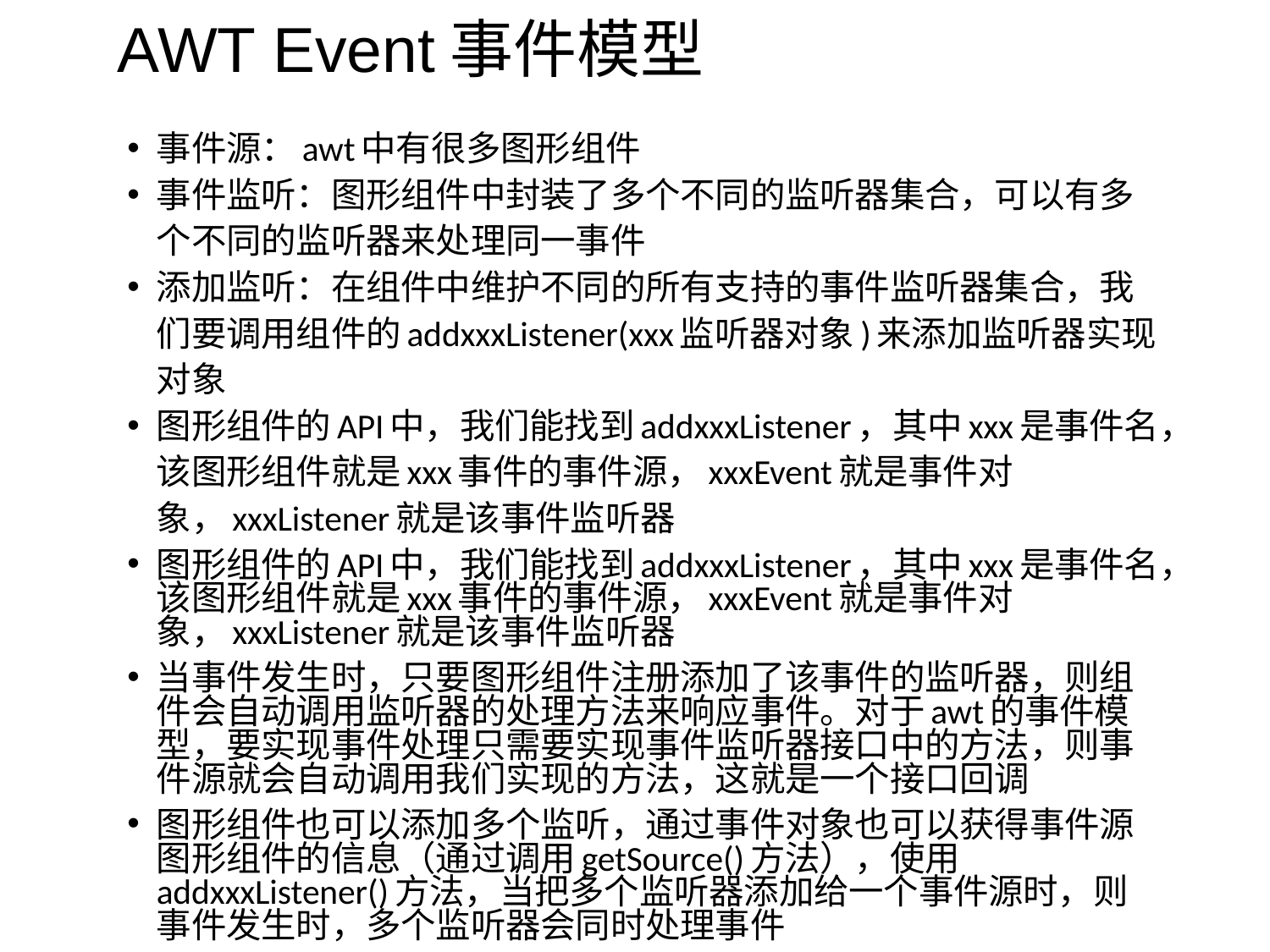

# AWT Event事件模型
事件源：awt中有很多图形组件
事件监听：图形组件中封装了多个不同的监听器集合，可以有多个不同的监听器来处理同一事件
添加监听：在组件中维护不同的所有支持的事件监听器集合，我们要调用组件的addxxxListener(xxx监听器对象)来添加监听器实现对象
图形组件的API中，我们能找到addxxxListener，其中xxx是事件名，该图形组件就是xxx事件的事件源，xxxEvent就是事件对象，xxxListener就是该事件监听器
图形组件的API中，我们能找到addxxxListener，其中xxx是事件名，该图形组件就是xxx事件的事件源，xxxEvent就是事件对象，xxxListener就是该事件监听器
当事件发生时，只要图形组件注册添加了该事件的监听器，则组件会自动调用监听器的处理方法来响应事件。对于awt的事件模型，要实现事件处理只需要实现事件监听器接口中的方法，则事件源就会自动调用我们实现的方法，这就是一个接口回调
图形组件也可以添加多个监听，通过事件对象也可以获得事件源图形组件的信息（通过调用getSource()方法），使用addxxxListener()方法，当把多个监听器添加给一个事件源时，则事件发生时，多个监听器会同时处理事件